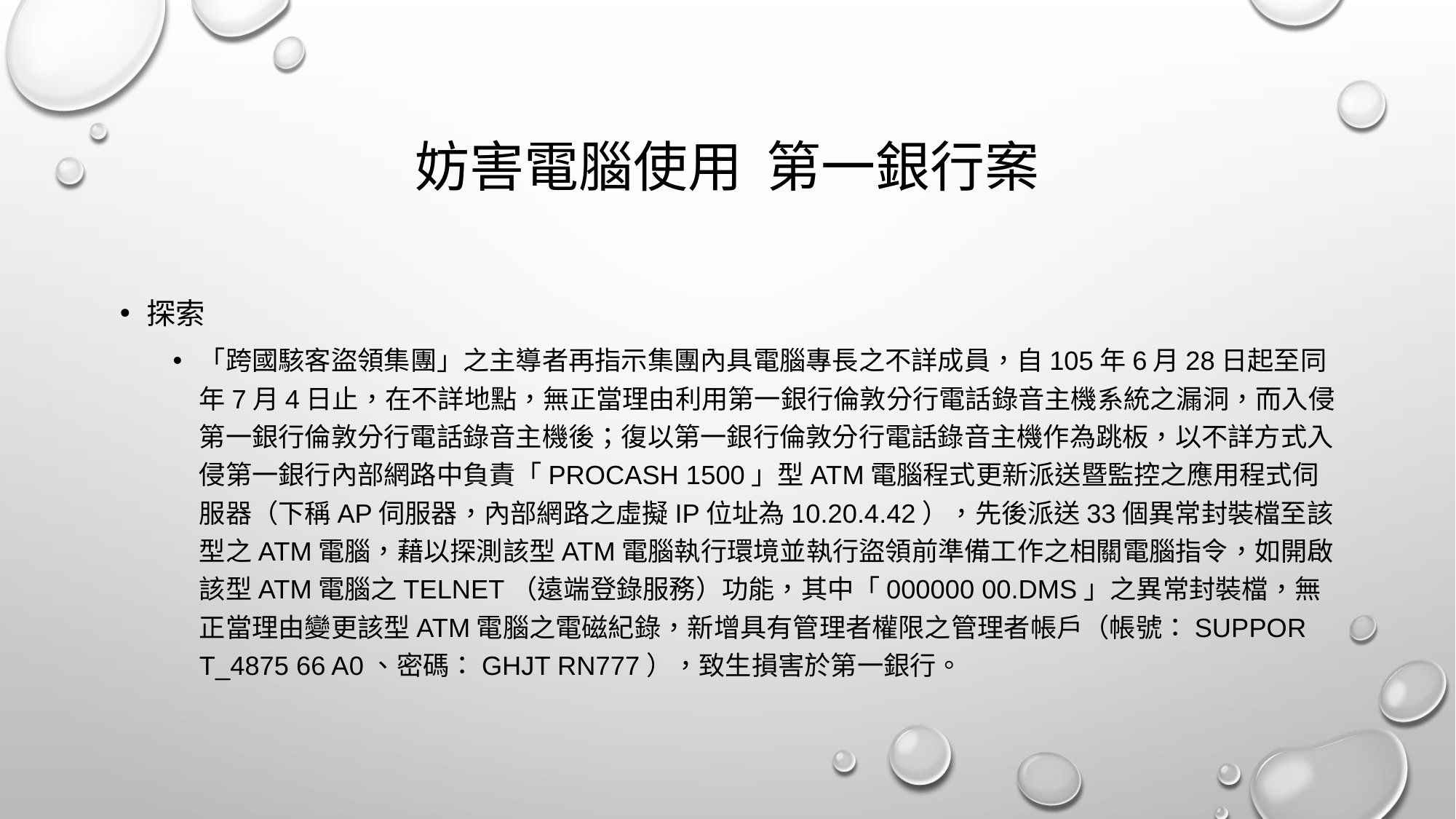

# 妨害電腦使用  第一銀行案
探索
「跨國駭客盜領集團」之主導者再指示集團內具電腦專長之不詳成員，自105年6月28日起至同年7月4日止，在不詳地點，無正當理由利用第一銀行倫敦分行電話錄音主機系統之漏洞，而入侵第一銀行倫敦分行電話錄音主機後；復以第一銀行倫敦分行電話錄音主機作為跳板，以不詳方式入侵第一銀行內部網路中負責「ProCash 1500」型ATM電腦程式更新派送暨監控之應用程式伺服器（下稱AP伺服器，內部網路之虛擬IP位址為10.20.4.42），先後派送33個異常封裝檔至該型之ATM電腦，藉以探測該型ATM電腦執行環境並執行盜領前準備工作之相關電腦指令，如開啟該型ATM電腦之Telnet（遠端登錄服務）功能，其中「000000 00.dms」之異常封裝檔，無正當理由變更該型ATM電腦之電磁紀錄，新增具有管理者權限之管理者帳戶（帳號：suppor t_4875 66 a0、密碼：Ghjt rn777），致生損害於第一銀行。